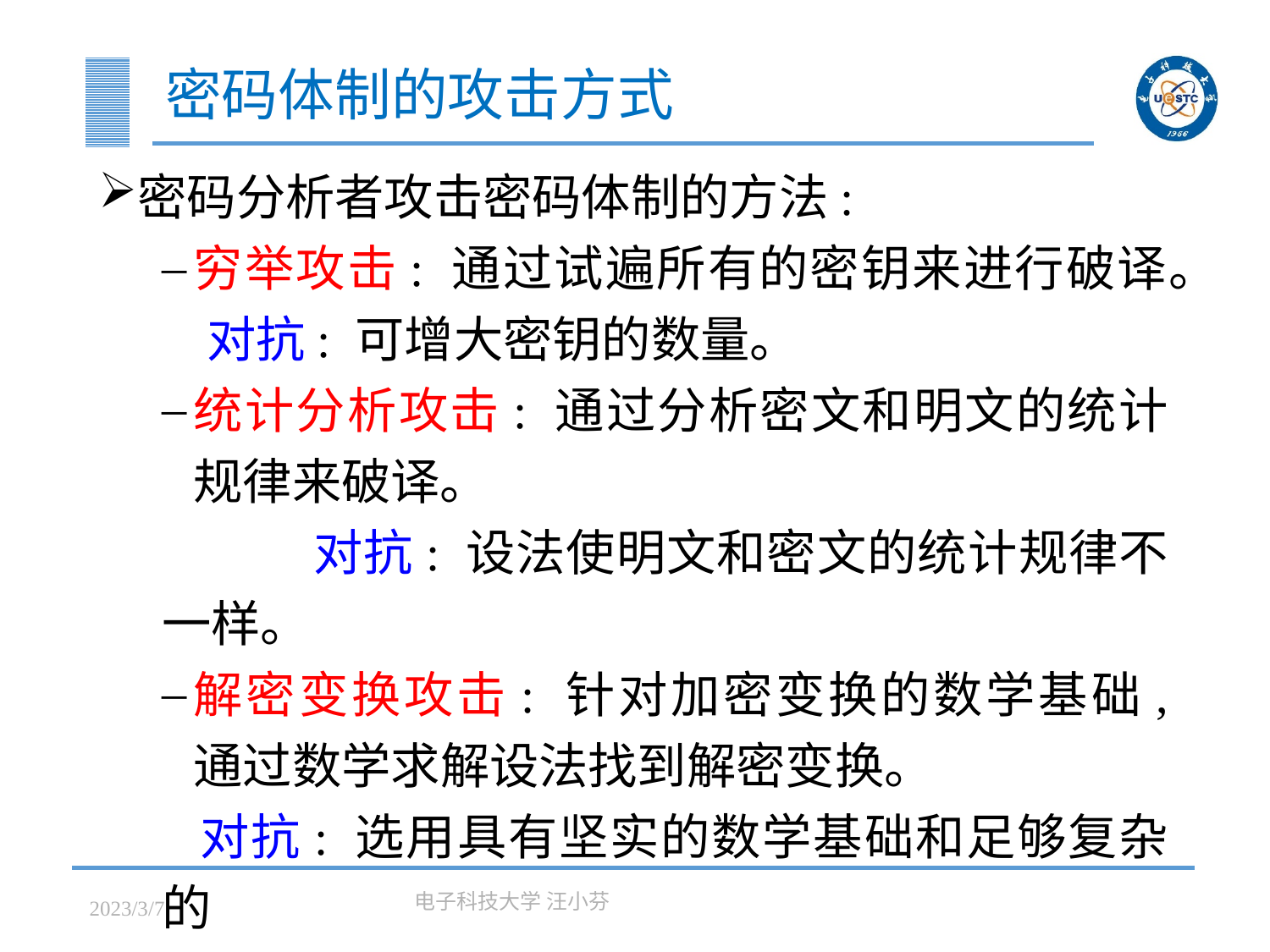

# 密码体制的攻击方式
密码分析者攻击密码体制的方法:
穷举攻击: 通过试遍所有的密钥来进行破译。
   对抗: 可增大密钥的数量。
统计分析攻击: 通过分析密文和明文的统计规律来破译。
	 对抗: 设法使明文和密文的统计规律不一样。
解密变换攻击: 针对加密变换的数学基础, 通过数学求解设法找到解密变换。
  对抗: 选用具有坚实的数学基础和足够复杂的
  加密算法。

2023/3/7
电子科技大学 汪小芬